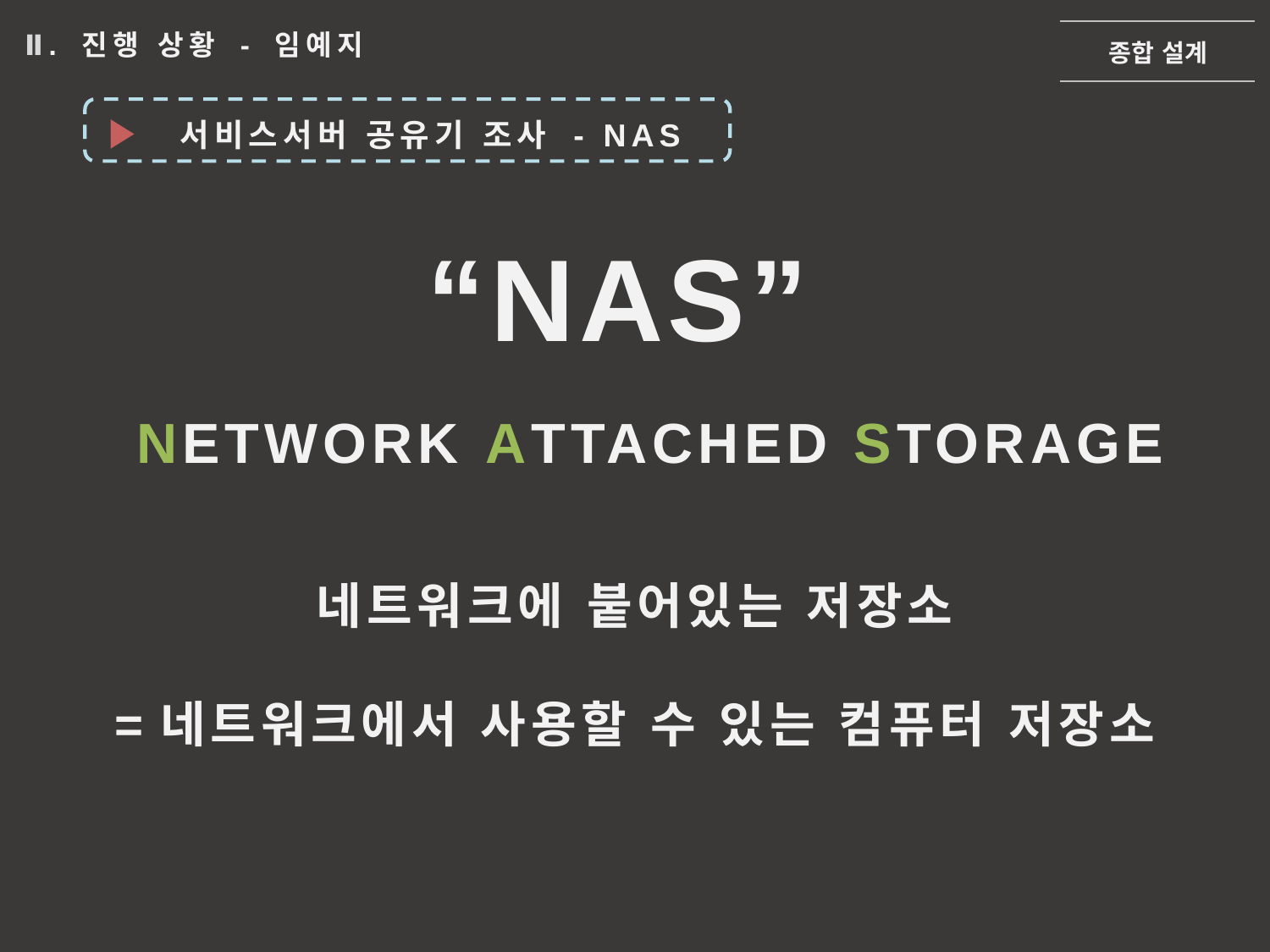

종합 설계
Ⅱ. 진행 상황 - 임예지

▶
 서비스서버 공유기 조사 - NAS
“NAS”
 NETWORK ATTACHED STORAGE
네트워크에 붙어있는 저장소

=네트워크에서 사용할 수 있는 컴퓨터 저장소